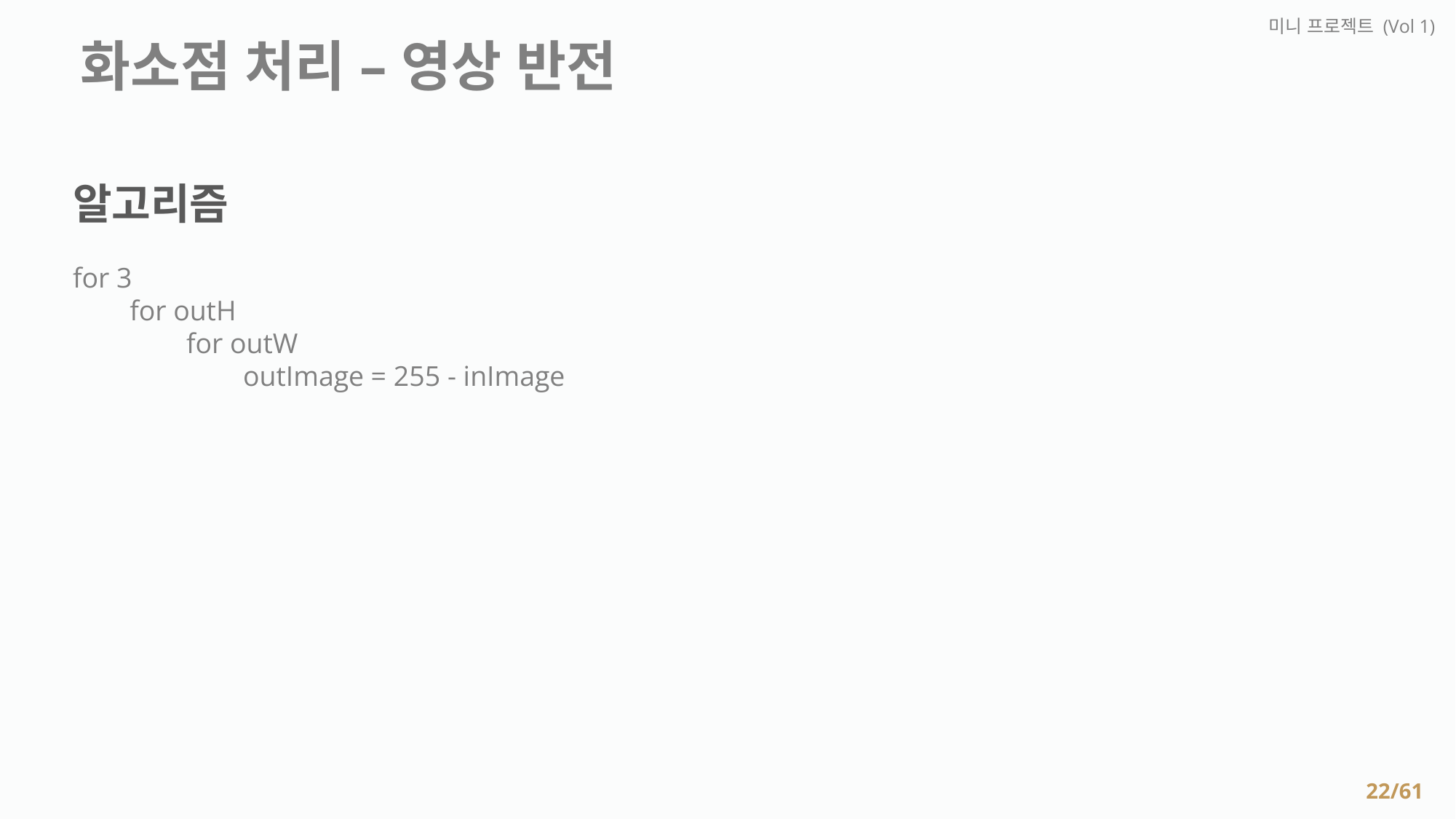

미니 프로젝트 (Vol 1)
    화소점 처리 – 영상 반전
알고리즘

for 3
        for outH
                for outW
                        outImage = 255 - inImage
22/61